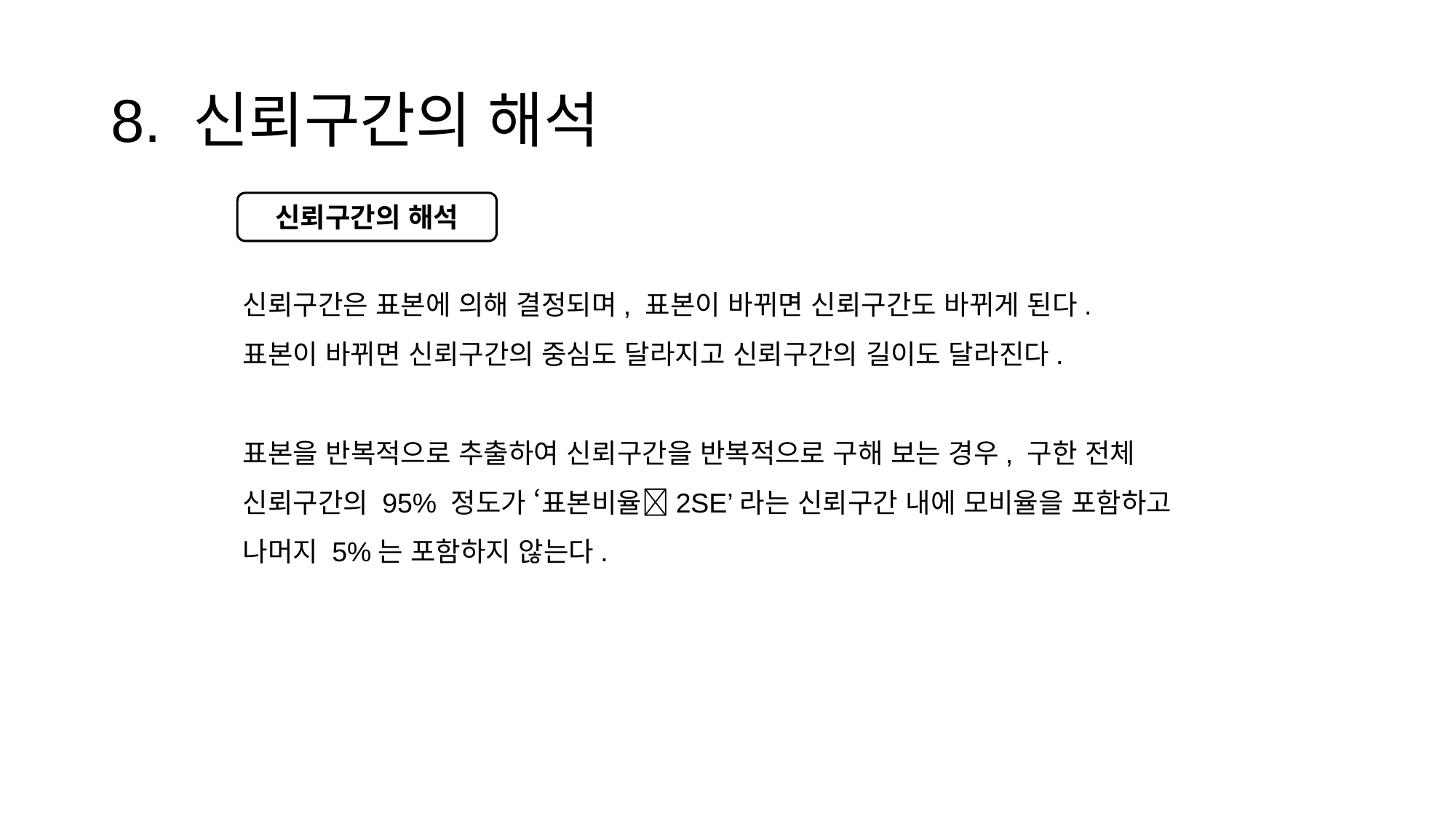

# 8. 신뢰구간의 해석
신뢰구간의 해석
신뢰구간은 표본에 의해 결정되며, 표본이 바뀌면 신뢰구간도 바뀌게 된다.
표본이 바뀌면 신뢰구간의 중심도 달라지고 신뢰구간의 길이도 달라진다.

표본을 반복적으로 추출하여 신뢰구간을 반복적으로 구해 보는 경우, 구한 전체 신뢰구간의 95% 정도가 ‘표본비율±2SE’라는 신뢰구간 내에 모비율을 포함하고 나머지 5%는 포함하지 않는다.